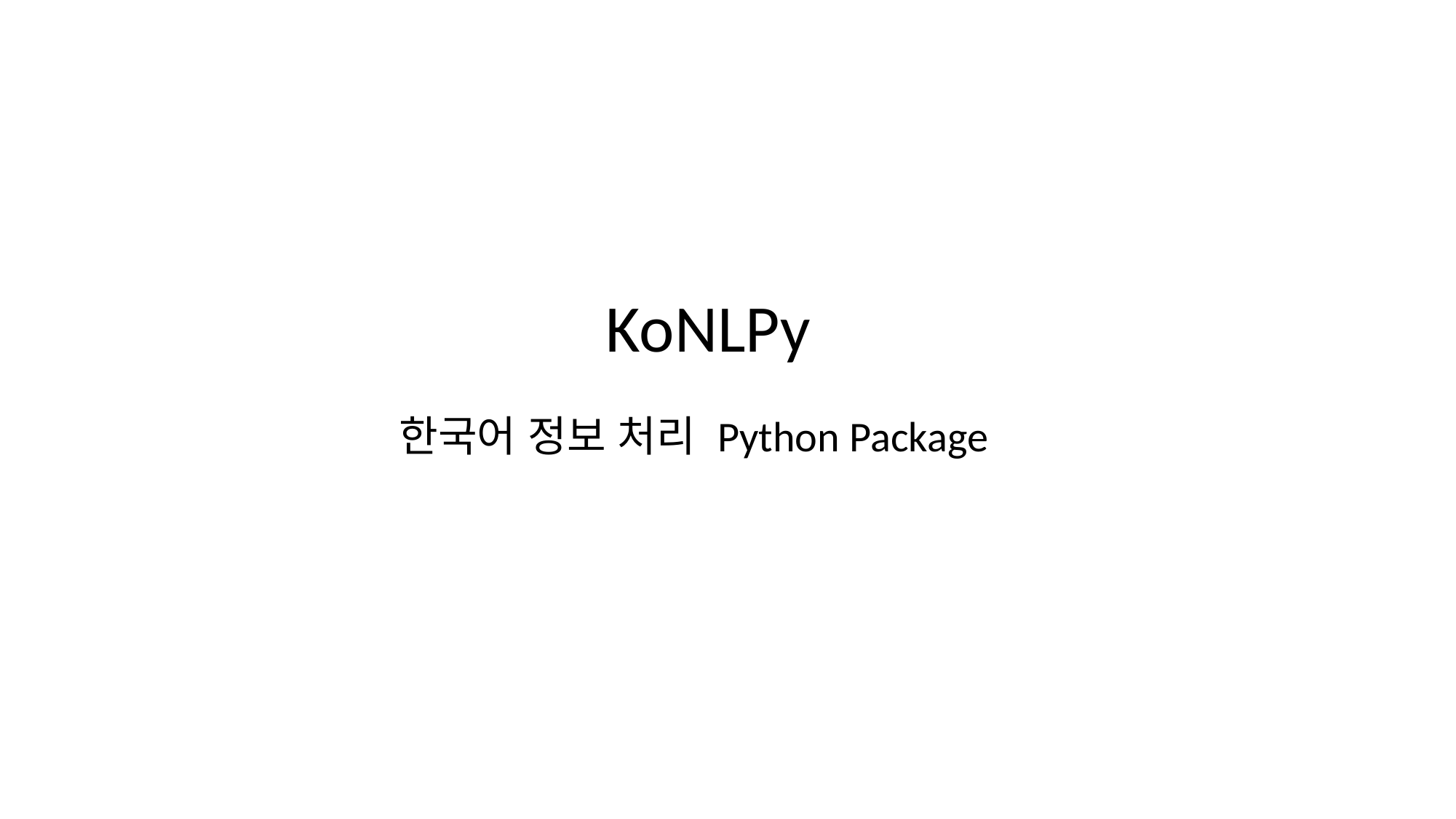

# KoNLPy
한국어 정보 처리 Python Package